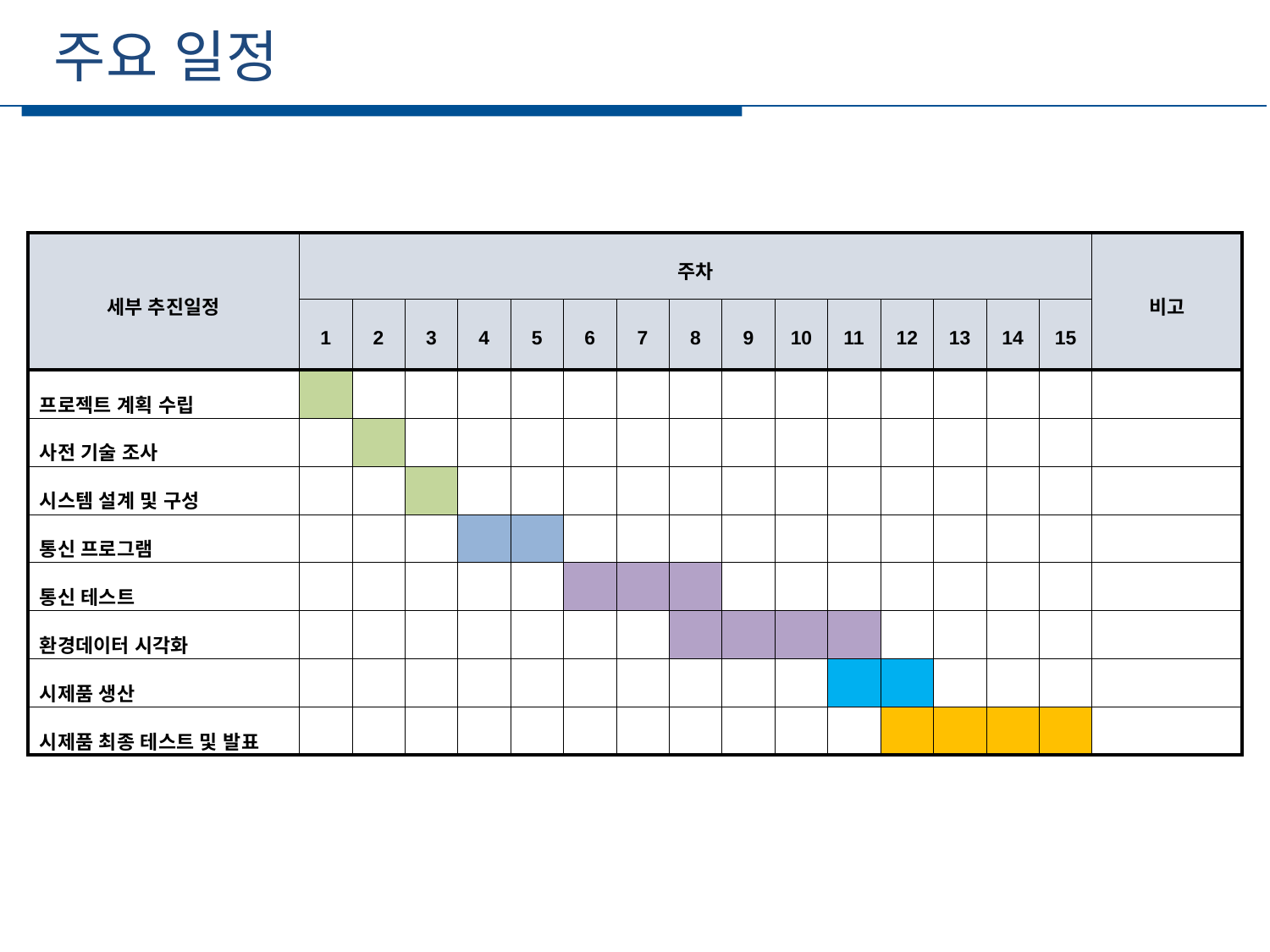

주요 일정
세부일정

| 세부 추진일정 | 주차 |  |  |  |  |  |  |  |  |  |  |  |  |  |  | 비고 |
| --- | --- | --- | --- | --- | --- | --- | --- | --- | --- | --- | --- | --- | --- | --- | --- | --- |
|  | 1 | 2 | 3 | 4 | 5 | 6 | 7 | 8 | 9 | 10 | 11 | 12 | 13 | 14 | 15 |  |
| 프로젝트 계획 수립 |  |  |  |  |  |  |  |  |  |  |  |  |  |  |  |  |
| 사전 기술 조사 |  |  |  |  |  |  |  |  |  |  |  |  |  |  |  |  |
| 시스템 설계 및 구성 |  |  |  |  |  |  |  |  |  |  |  |  |  |  |  |  |
| 통신 프로그램 |  |  |  |  |  |  |  |  |  |  |  |  |  |  |  |  |
| 통신 테스트 |  |  |  |  |  |  |  |  |  |  |  |  |  |  |  |  |
| 환경데이터 시각화 |  |  |  |  |  |  |  |  |  |  |  |  |  |  |  |  |
| 시제품 생산 |  |  |  |  |  |  |  |  |  |  |  |  |  |  |  |  |
| 시제품 최종 테스트 및 발표 |  |  |  |  |  |  |  |  |  |  |  |  |  |  |  |  |